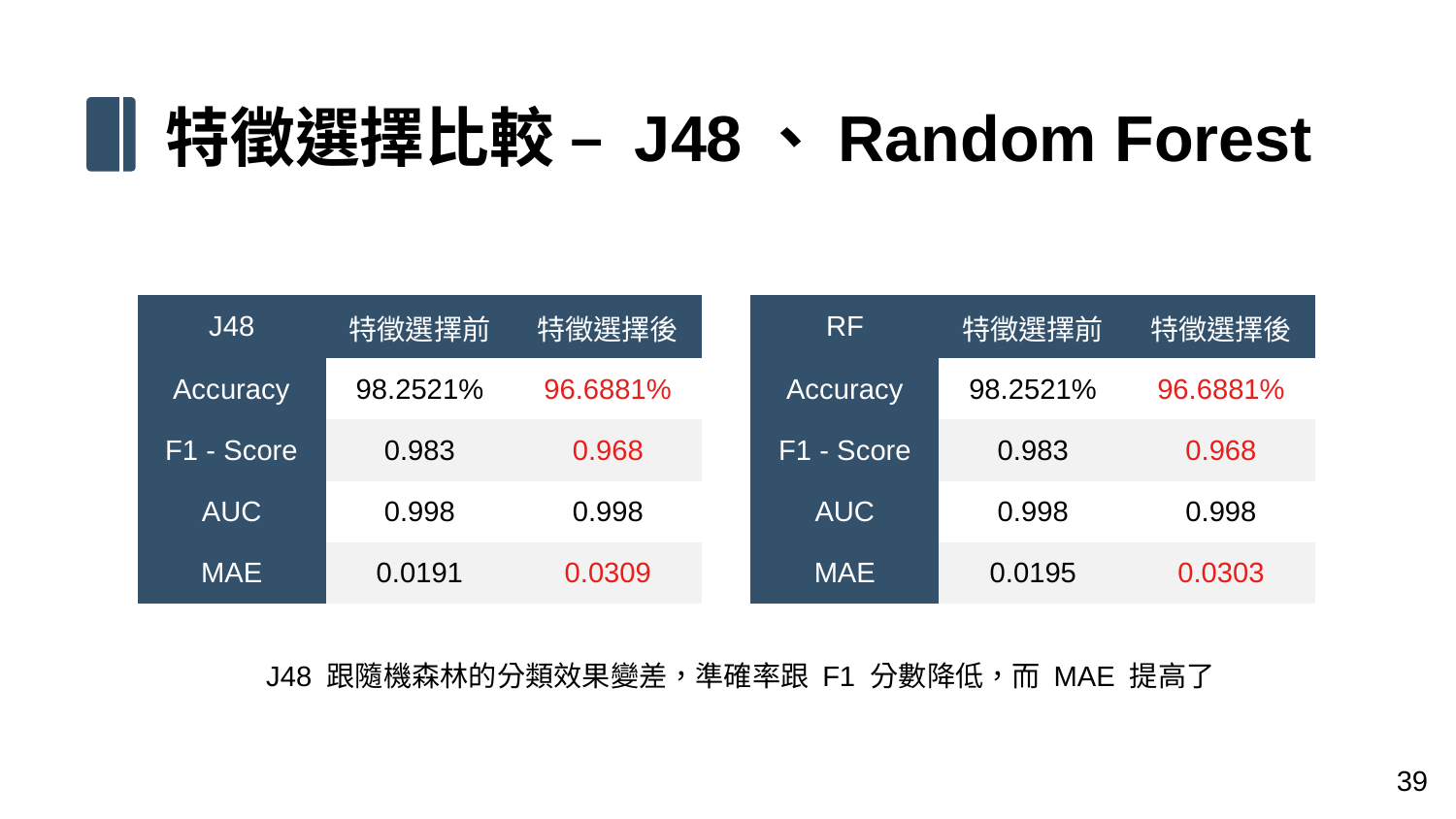

特徵選擇比較 – J48、Random Forest

| J48 | 特徵選擇前 | 特徵選擇後 |
| --- | --- | --- |
| Accuracy | 98.2521% | 96.6881% |
| F1 - Score | 0.983 | 0.968 |
| AUC | 0.998 | 0.998 |
| MAE | 0.0191 | 0.0309 |
| RF | 特徵選擇前 | 特徵選擇後 |
| --- | --- | --- |
| Accuracy | 98.2521% | 96.6881% |
| F1 - Score | 0.983 | 0.968 |
| AUC | 0.998 | 0.998 |
| MAE | 0.0195 | 0.0303 |
J48 跟隨機森林的分類效果變差，準確率跟 F1 分數降低，而 MAE 提高了
39